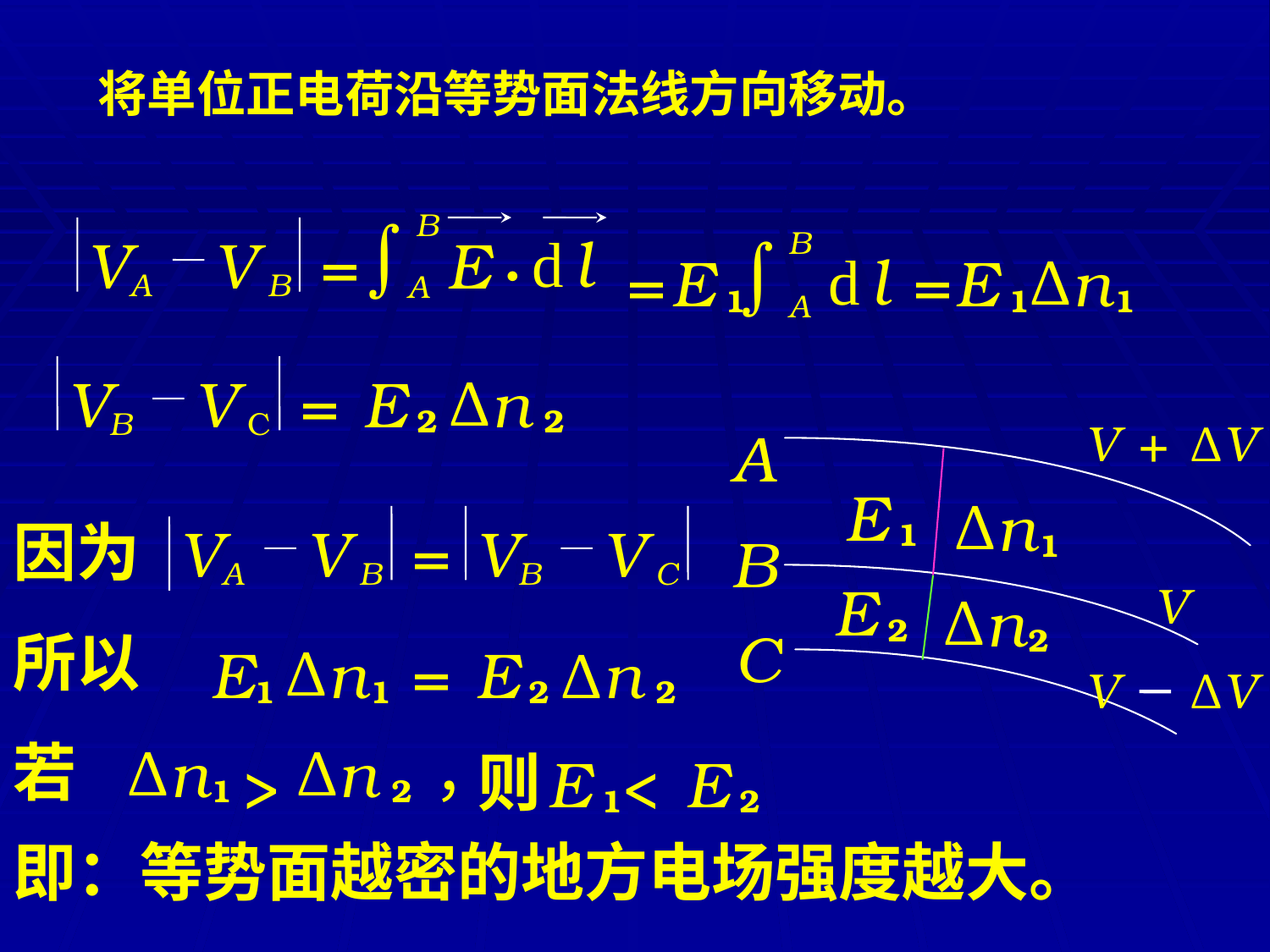

将单位正电荷沿等势面法线方向移动。
.
B
∫
d
l

V
V
=
E
A
B

A
B
∫
d
l
Δ
=
E
=
E
n
1
1
1
A

Δ
V
V
=
E
n
2
2
B
C

V
+
Δ
V
A

E
Δ
n
1
B
1

E
V
Δ

n
2
C
2

V
Δ
V

因为

V
V
=
V
V

A
B
B
C

所以
Δ
E
n
=
E
Δ
n
1
1
2
2
若
Δ
Δ
，
n
n
>
1
2
则
E
<
E
1
2
即：等势面越密的地方电场强度越大。